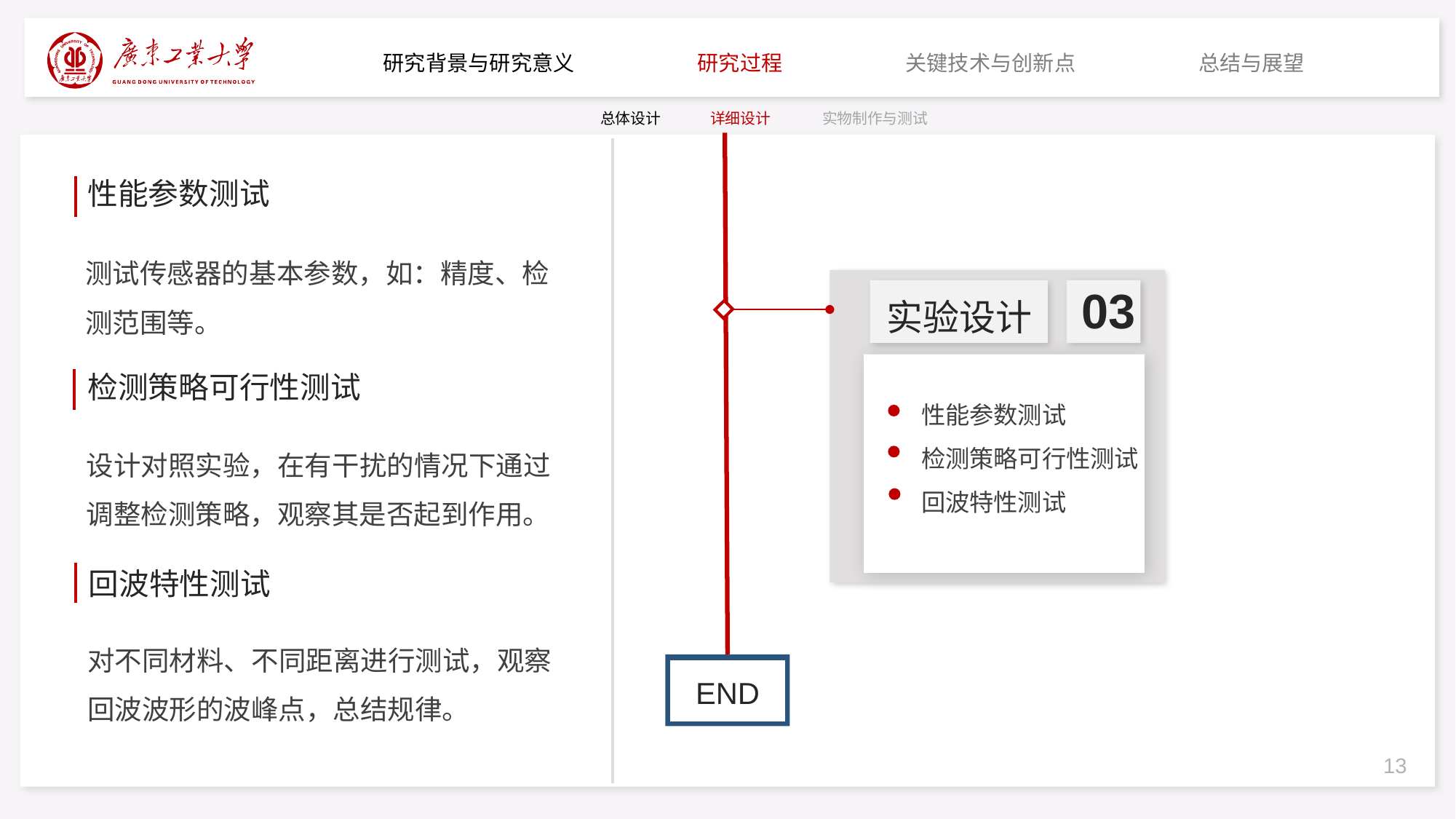

研究背景与研究意义
研究过程
关键技术与创新点
总结与展望
总体设计
详细设计
实物制作与测试
性能参数测试
测试传感器的基本参数，如：精度、检测范围等。

03

实验设计

  性能参数测试
  检测策略可行性测试
  回波特性测试

检测策略可行性测试
设计对照实验，在有干扰的情况下通过调整检测策略，观察其是否起到作用。
回波特性测试
对不同材料、不同距离进行测试，观察回波波形的波峰点，总结规律。

END
13